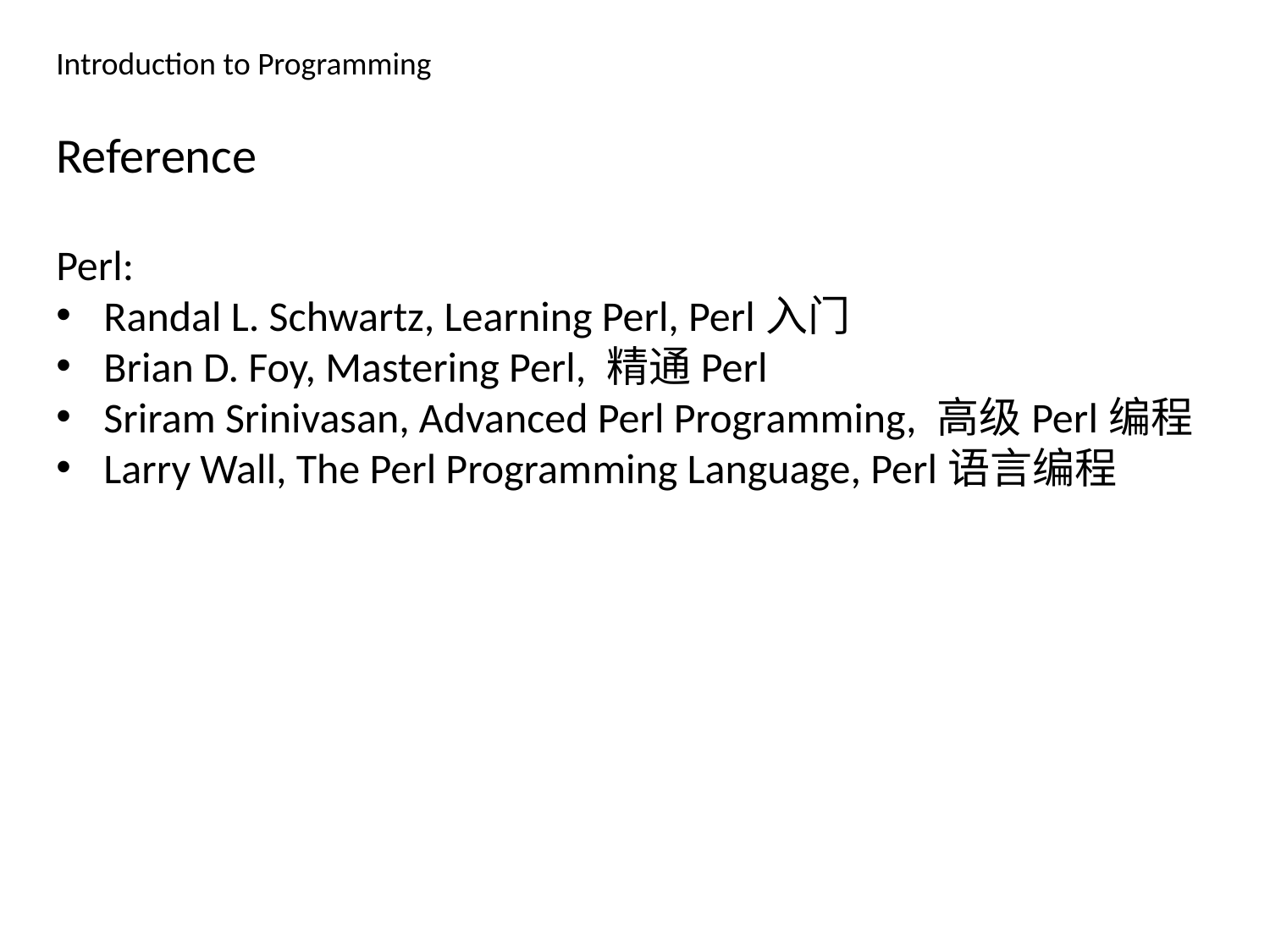

Introduction to Programming
Reference

Perl:
Randal L. Schwartz, Learning Perl, Perl入门
Brian D. Foy, Mastering Perl, 精通Perl
Sriram Srinivasan, Advanced Perl Programming, 高级Perl编程
Larry Wall, The Perl Programming Language, Perl语言编程